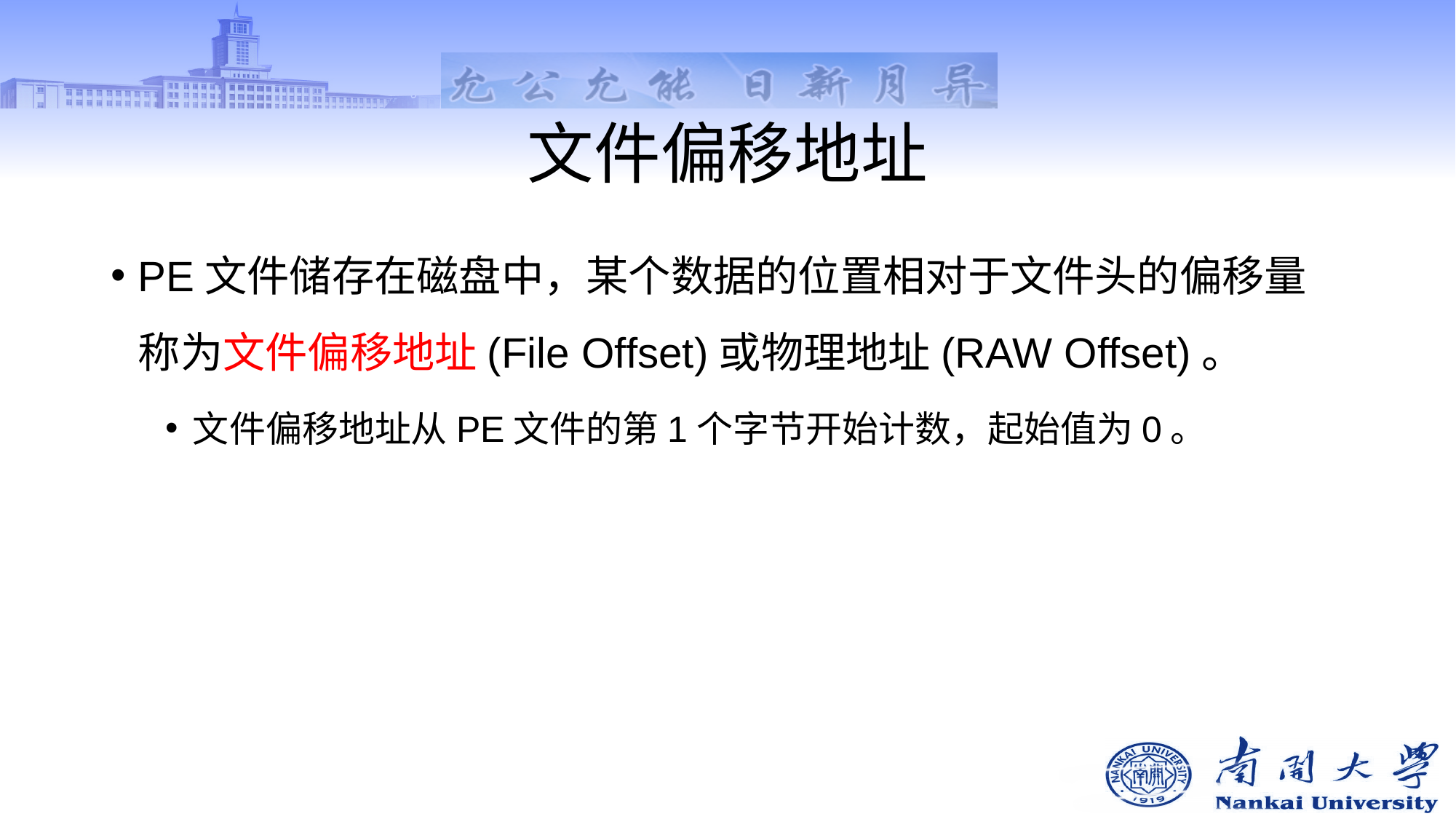

# 文件偏移地址
PE文件储存在磁盘中，某个数据的位置相对于文件头的偏移量称为文件偏移地址(File Offset)或物理地址(RAW Offset)。
文件偏移地址从PE文件的第1个字节开始计数，起始值为0。